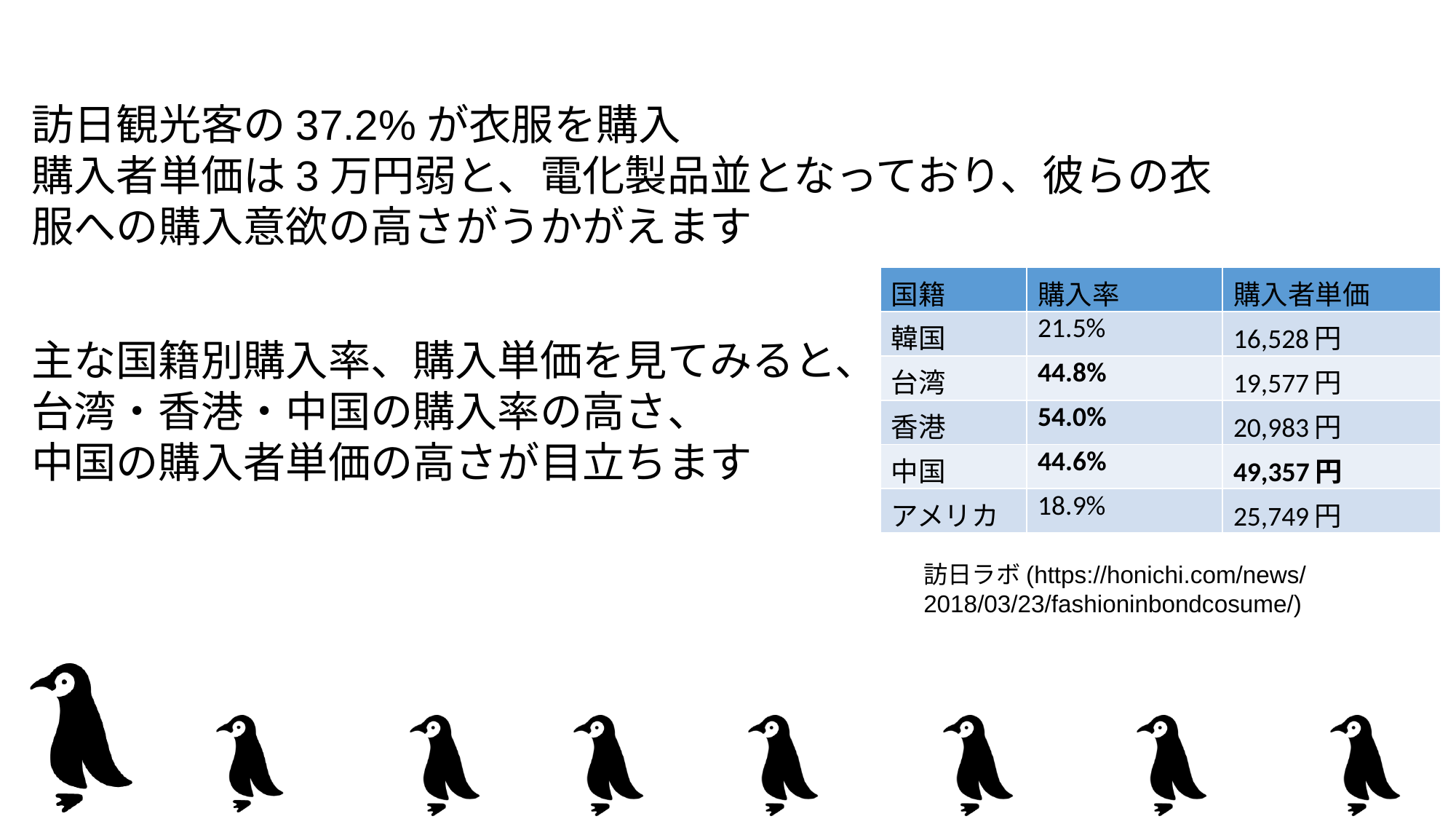

訪日観光客の37.2%が衣服を購入
購入者単価は3万円弱と、電化製品並となっており、彼らの衣服への購入意欲の高さがうかがえます

| 国籍 | 購入率 | 購入者単価 |
| --- | --- | --- |
| 韓国 | 21.5% | 16,528円 |
| 台湾 | 44.8% | 19,577円 |
| 香港 | 54.0% | 20,983円 |
| 中国 | 44.6% | 49,357円 |
| アメリカ | 18.9% | 25,749円 |
主な国籍別購入率、購入単価を見てみると、台湾・香港・中国の購入率の高さ、
中国の購入者単価の高さが目立ちます

訪日ラボ(https://honichi.com/news/2018/03/23/fashioninbondcosume/)